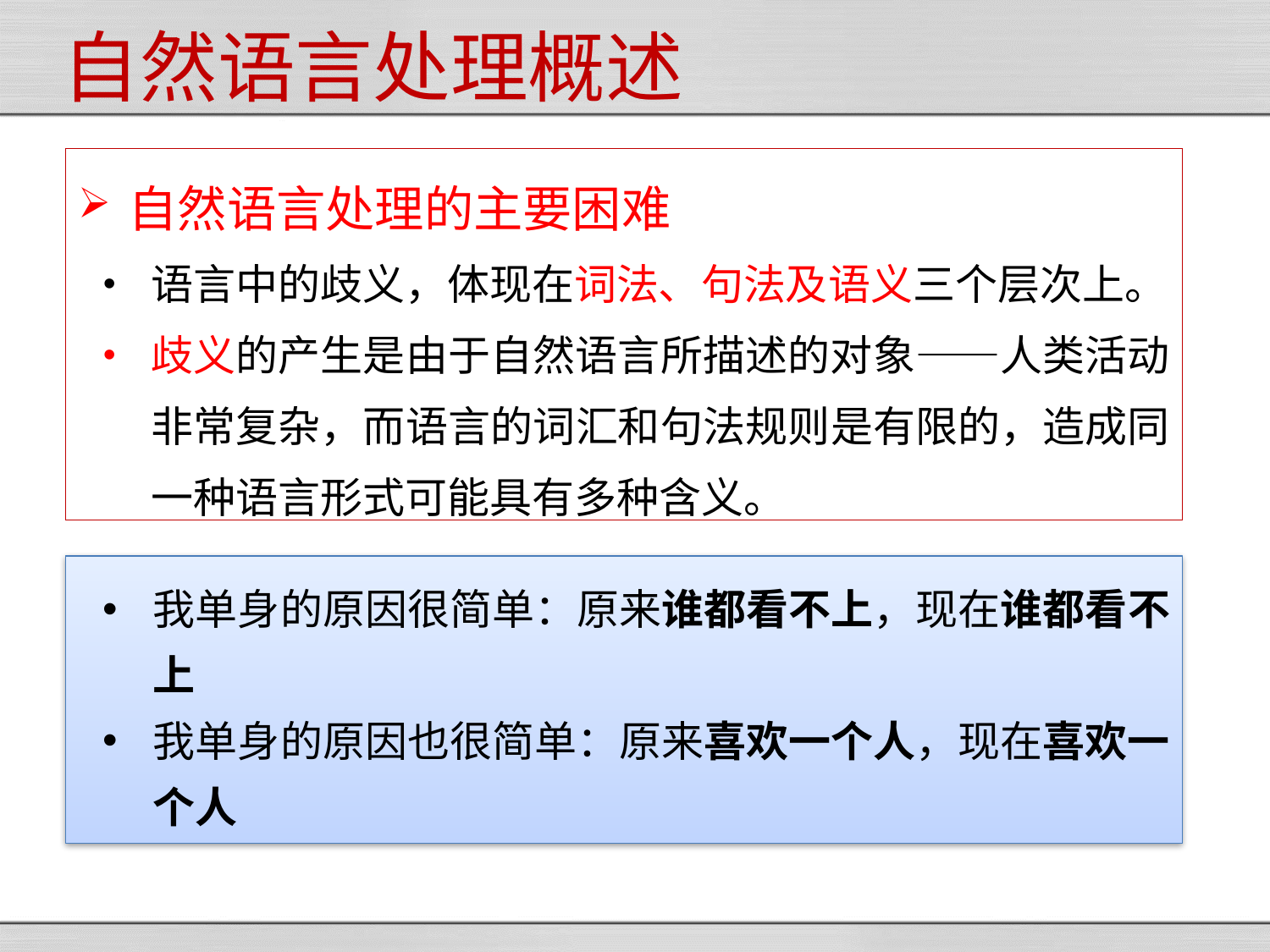

自然语言处理概述
自然语言处理的主要困难
语言中的歧义，体现在词法、句法及语义三个层次上。
歧义的产生是由于自然语言所描述的对象――人类活动非常复杂，而语言的词汇和句法规则是有限的，造成同一种语言形式可能具有多种含义。
我单身的原因很简单：原来谁都看不上，现在谁都看不上
我单身的原因也很简单：原来喜欢一个人，现在喜欢一个人